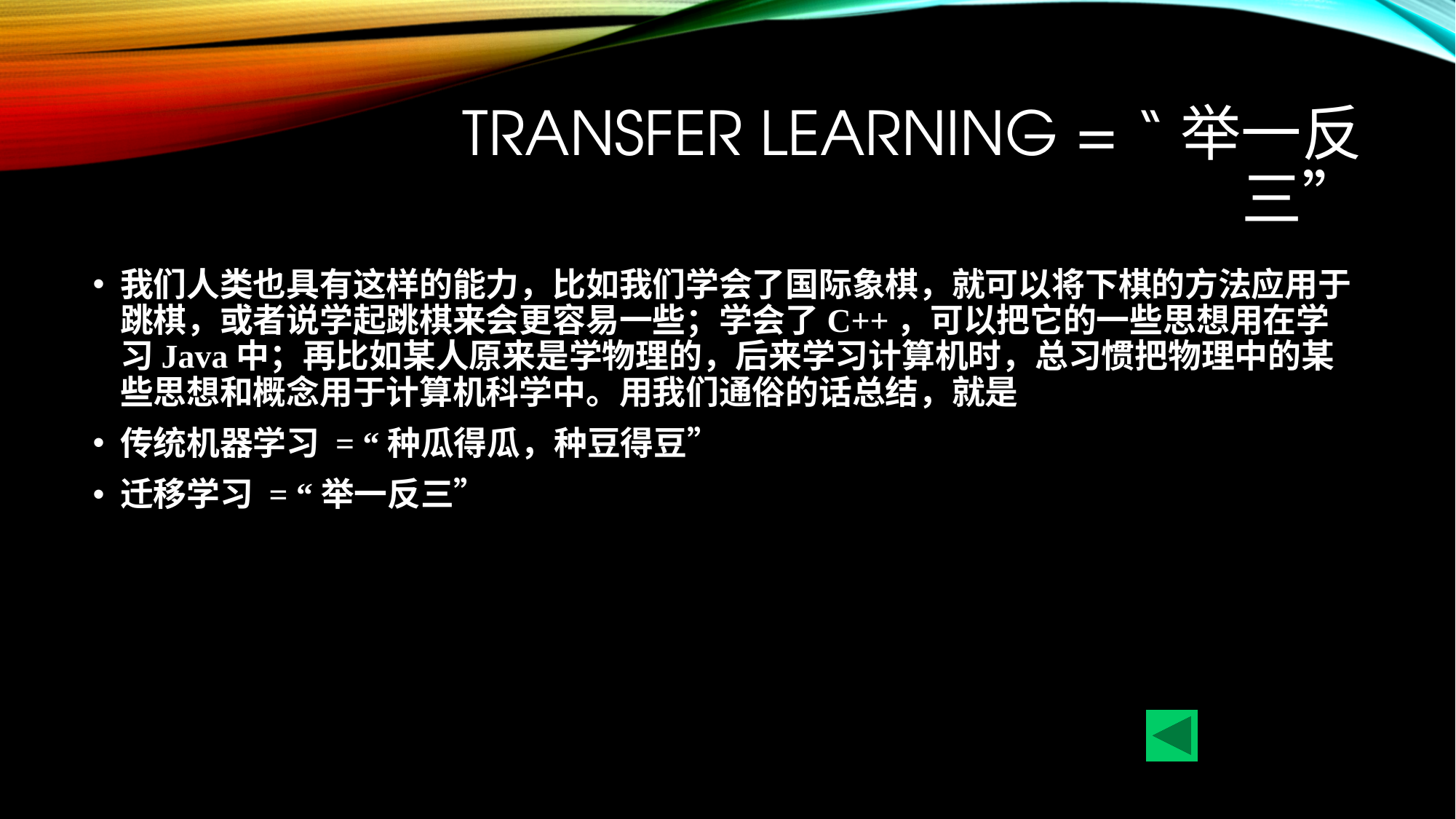

# Transfer Learning = “举一反三”
我们人类也具有这样的能力，比如我们学会了国际象棋，就可以将下棋的方法应用于跳棋，或者说学起跳棋来会更容易一些；学会了C++，可以把它的一些思想用在学习Java中；再比如某人原来是学物理的，后来学习计算机时，总习惯把物理中的某些思想和概念用于计算机科学中。用我们通俗的话总结，就是
传统机器学习 = “种瓜得瓜，种豆得豆”
迁移学习 = “举一反三”